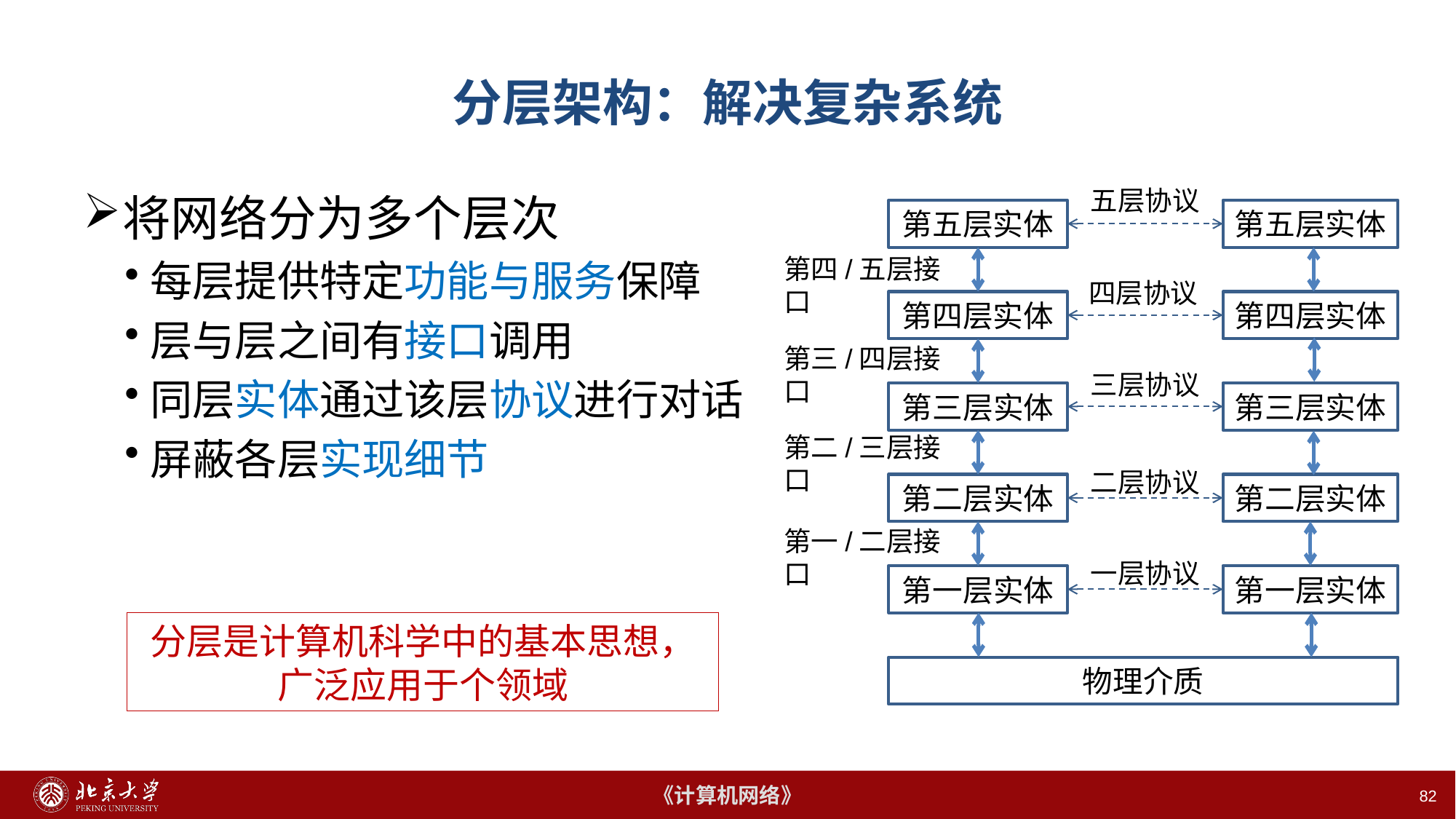

# 分层架构：解决复杂系统
五层协议
将网络分为多个层次
每层提供特定功能与服务保障
层与层之间有接口调用
同层实体通过该层协议进行对话
屏蔽各层实现细节
第五层实体
第五层实体
第四层实体
第四层实体
第三层实体
第三层实体
第二层实体
第二层实体
第一层实体
第一层实体
物理介质
第四/五层接口
第三/四层接口
第二/三层接口
第一/二层接口
四层协议
三层协议
二层协议
一层协议
分层是计算机科学中的基本思想，
广泛应用于个领域
82